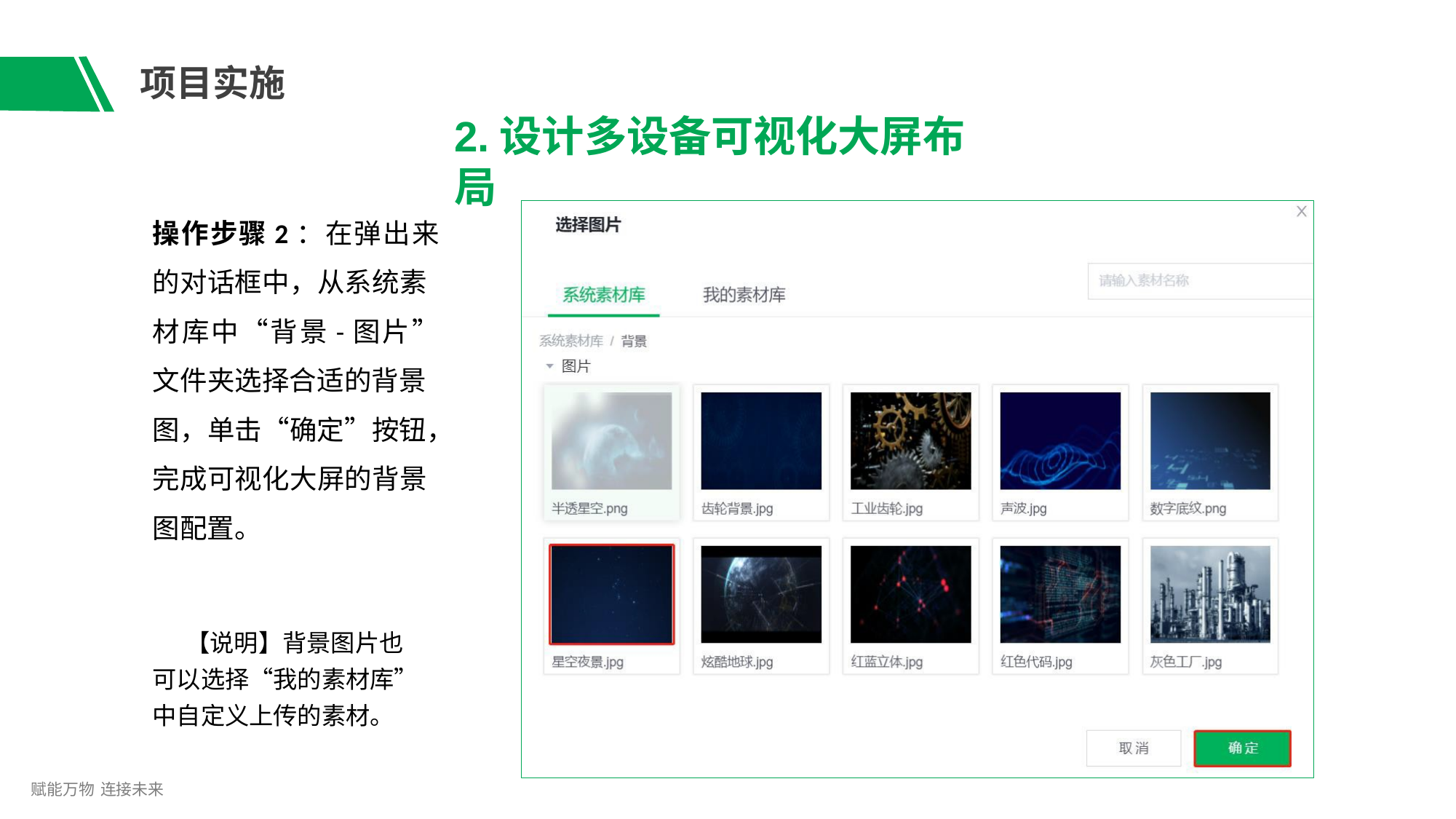

# 项目实施
2.设计多设备可视化大屏布局
操作步骤2：在弹出来
的对话框中，从系统素 材库中“背景-图片”  文件夹选择合适的背景 图，单击“确定”按钮， 完成可视化大屏的背景 图配置。

【说明】背景图片也 可以选择“我的素材库” 中自定义上传的素材。
赋能万物 连接未来